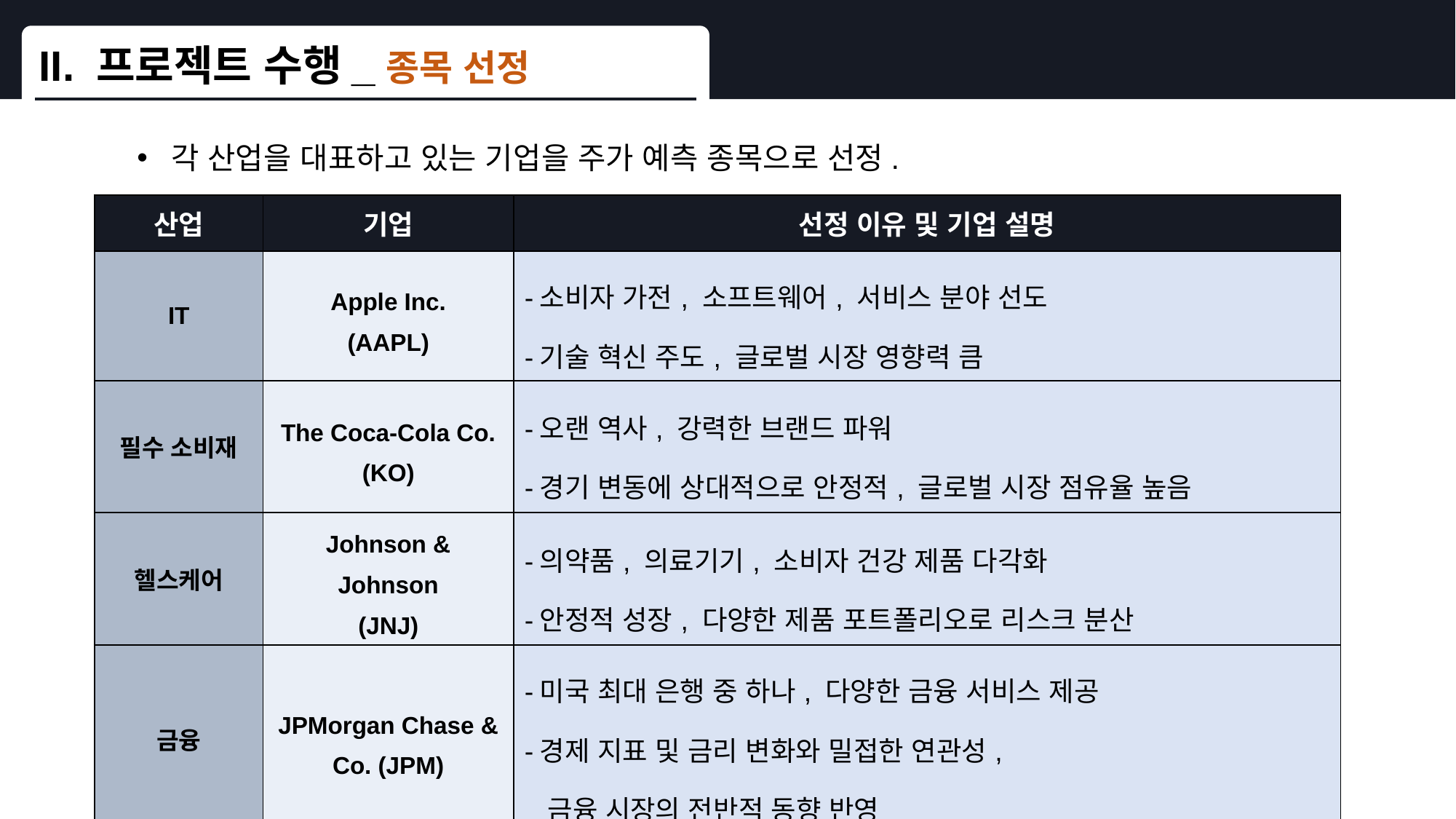

II. 프로젝트 수행_종목 선정
각 산업을 대표하고 있는 기업을 주가 예측 종목으로 선정.
| 산업 | 기업 | 선정 이유 및 기업 설명 |
| --- | --- | --- |
| IT | Apple Inc. (AAPL) | -소비자 가전, 소프트웨어, 서비스 분야 선도 -기술 혁신 주도, 글로벌 시장 영향력 큼 |
| 필수 소비재 | The Coca-Cola Co. (KO) | -오랜 역사, 강력한 브랜드 파워 -경기 변동에 상대적으로 안정적, 글로벌 시장 점유율 높음 |
| 헬스케어 | Johnson & Johnson (JNJ) | -의약품, 의료기기, 소비자 건강 제품 다각화 -안정적 성장, 다양한 제품 포트폴리오로 리스크 분산 |
| 금융 | JPMorgan Chase & Co. (JPM) | -미국 최대 은행 중 하나, 다양한 금융 서비스 제공 -경제 지표 및 금리 변화와 밀접한 연관성, 금융 시장의 전반적 동향 반영 |